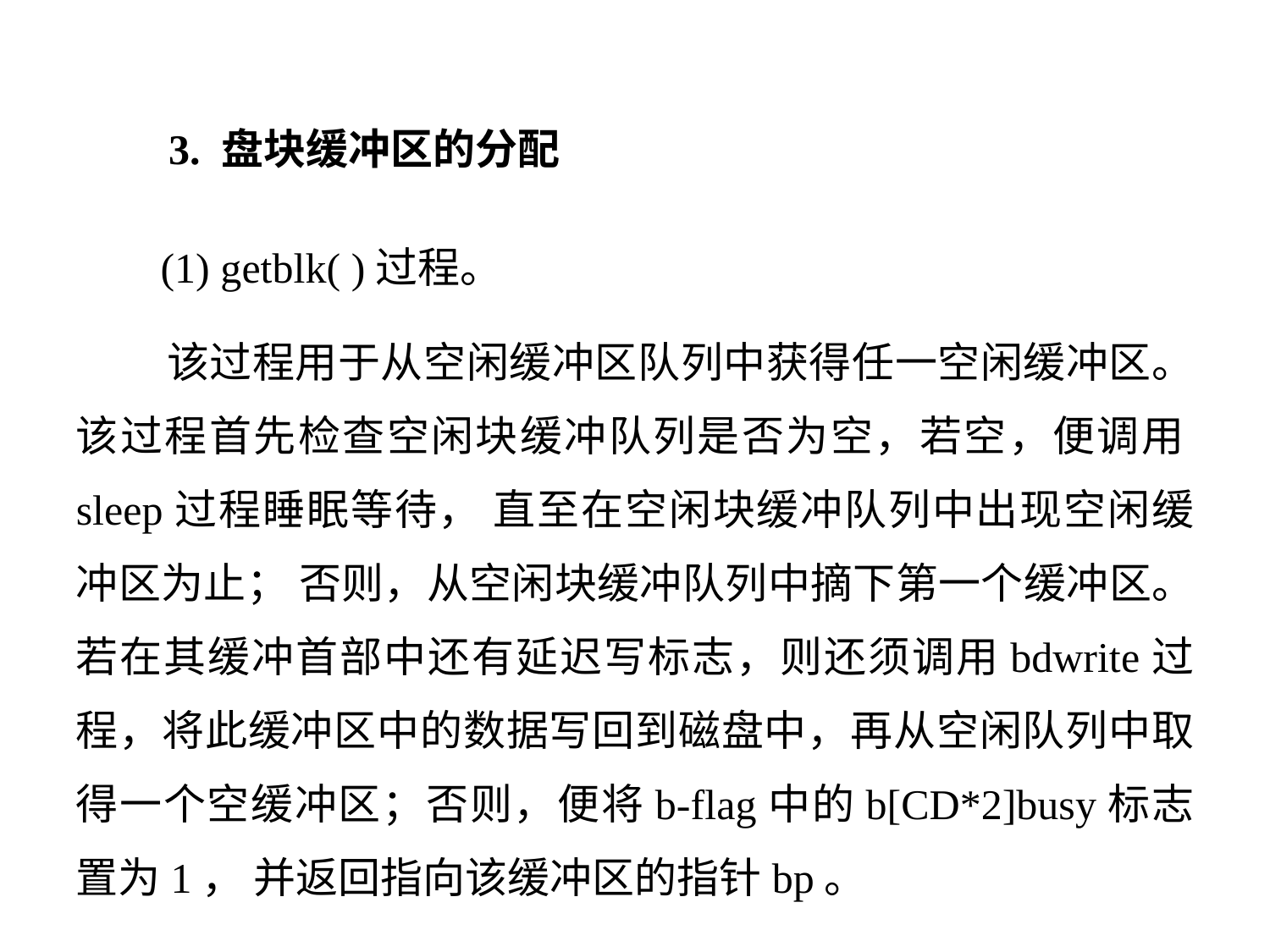

3. 盘块缓冲区的分配
        (1) getblk( )过程。
        该过程用于从空闲缓冲区队列中获得任一空闲缓冲区。 该过程首先检查空闲块缓冲队列是否为空，若空，便调用sleep过程睡眠等待， 直至在空闲块缓冲队列中出现空闲缓冲区为止； 否则，从空闲块缓冲队列中摘下第一个缓冲区。若在其缓冲首部中还有延迟写标志，则还须调用bdwrite过程，将此缓冲区中的数据写回到磁盘中，再从空闲队列中取得一个空缓冲区；否则，便将b-flag中的b[CD*2]busy标志置为1， 并返回指向该缓冲区的指针bp。